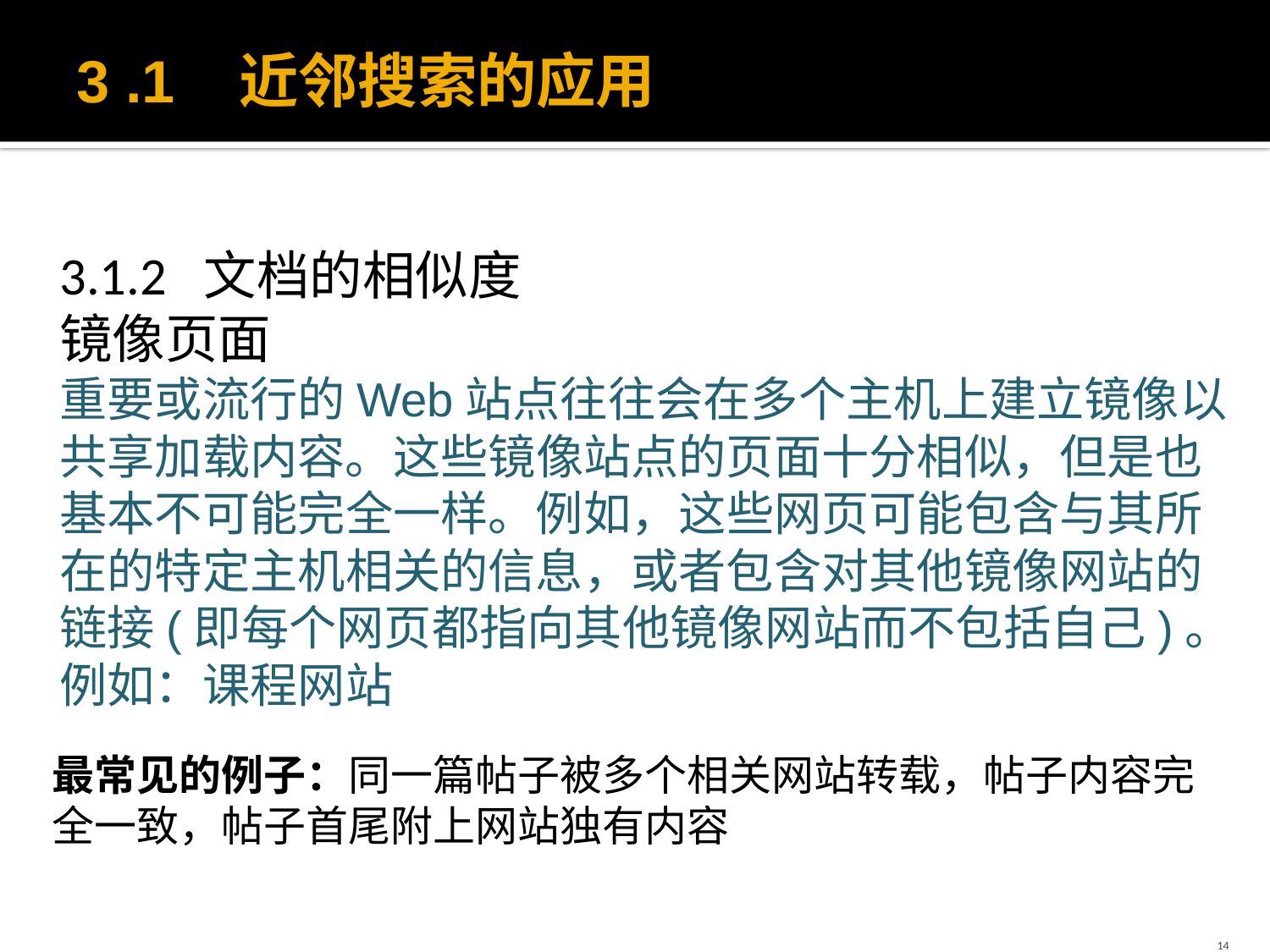

# 3 .1   近邻搜索的应用
3.1.2  文档的相似度
镜像页面
重要或流行的Web站点往往会在多个主机上建立镜像以共享加载内容。这些镜像站点的页面十分相似，但是也基本不可能完全一样。例如，这些网页可能包含与其所在的特定主机相关的信息，或者包含对其他镜像网站的链接(即每个网页都指向其他镜像网站而不包括自己)。
例如：课程网站
最常见的例子：同一篇帖子被多个相关网站转载，帖子内容完全一致，帖子首尾附上网站独有内容
14